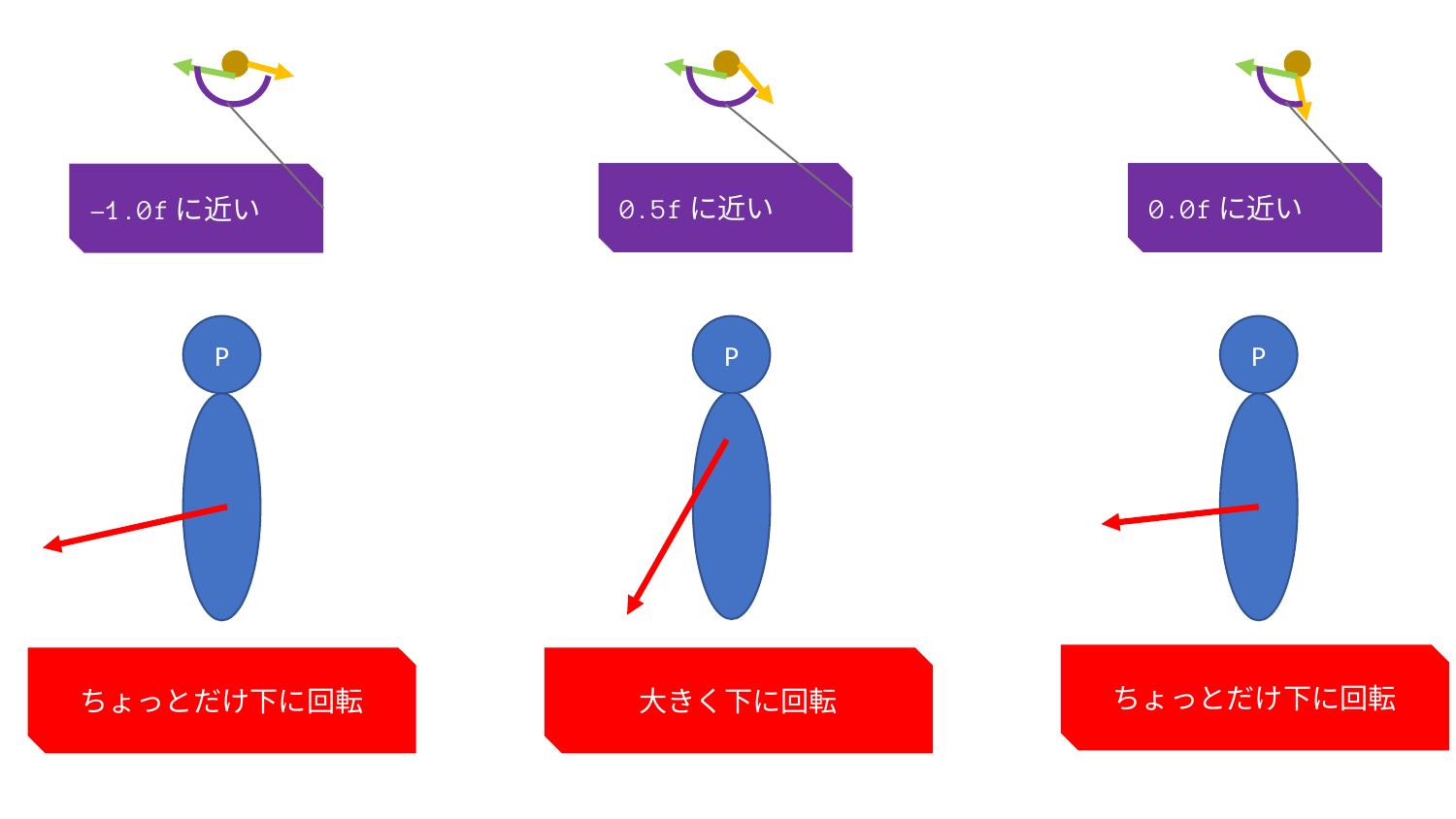

0.5fに近い
0.0fに近い
-1.0fに近い
P
P
P

ちょっとだけ下に回転
ちょっとだけ下に回転
大きく下に回転